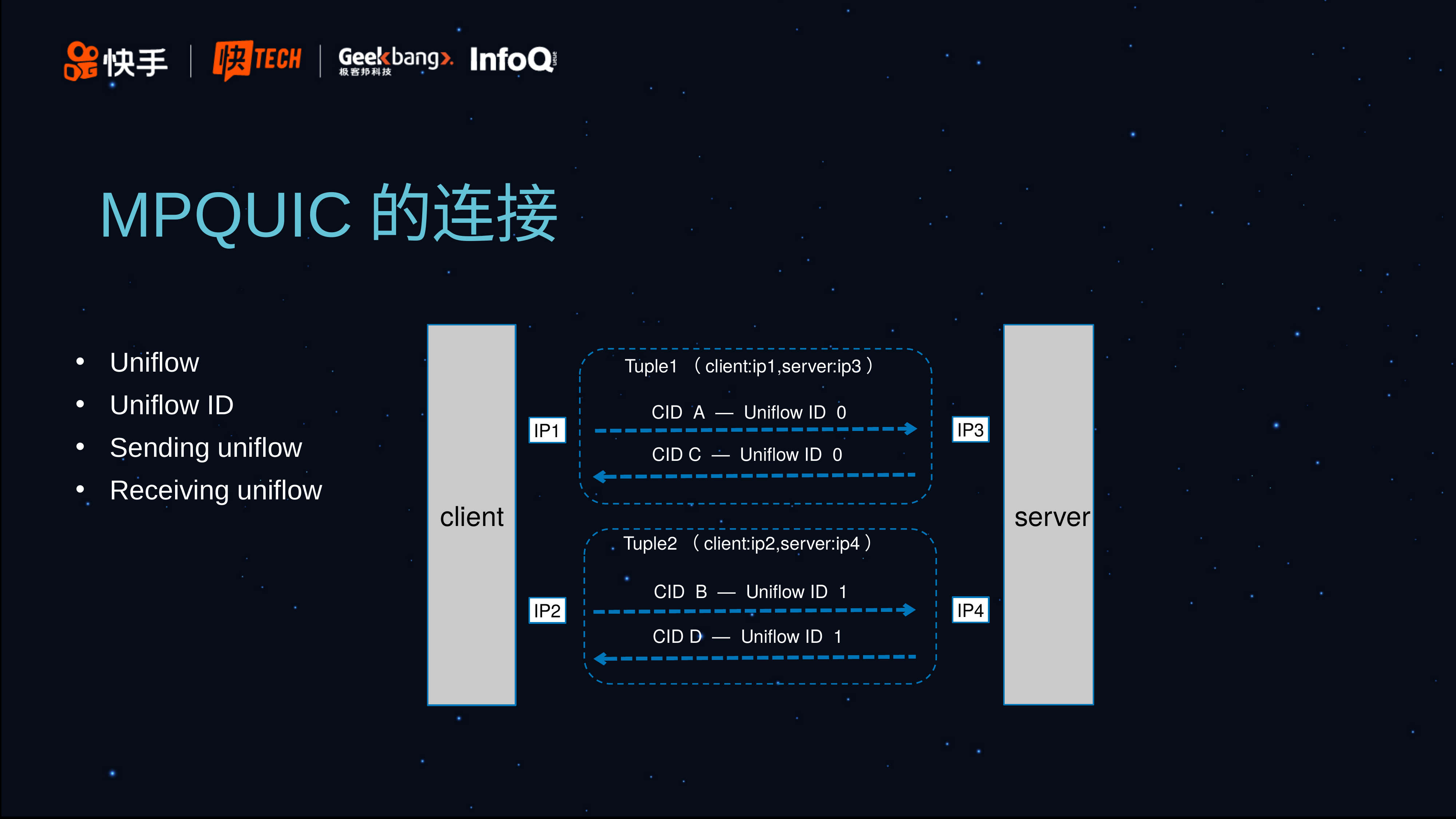

# MPQUIC的连接
Uniflow
Uniflow ID
Sending uniflow
Receiving uniflow

client

server

Tuple1（client:ip1,server:ip3）
CID  A  —  Uniflow ID  0
IP3
IP1
CID C  —  Uniflow ID  0

Tuple2（client:ip2,server:ip4）
CID  B  —  Uniflow ID  1
IP4
IP2
CID D  —  Uniflow ID  1